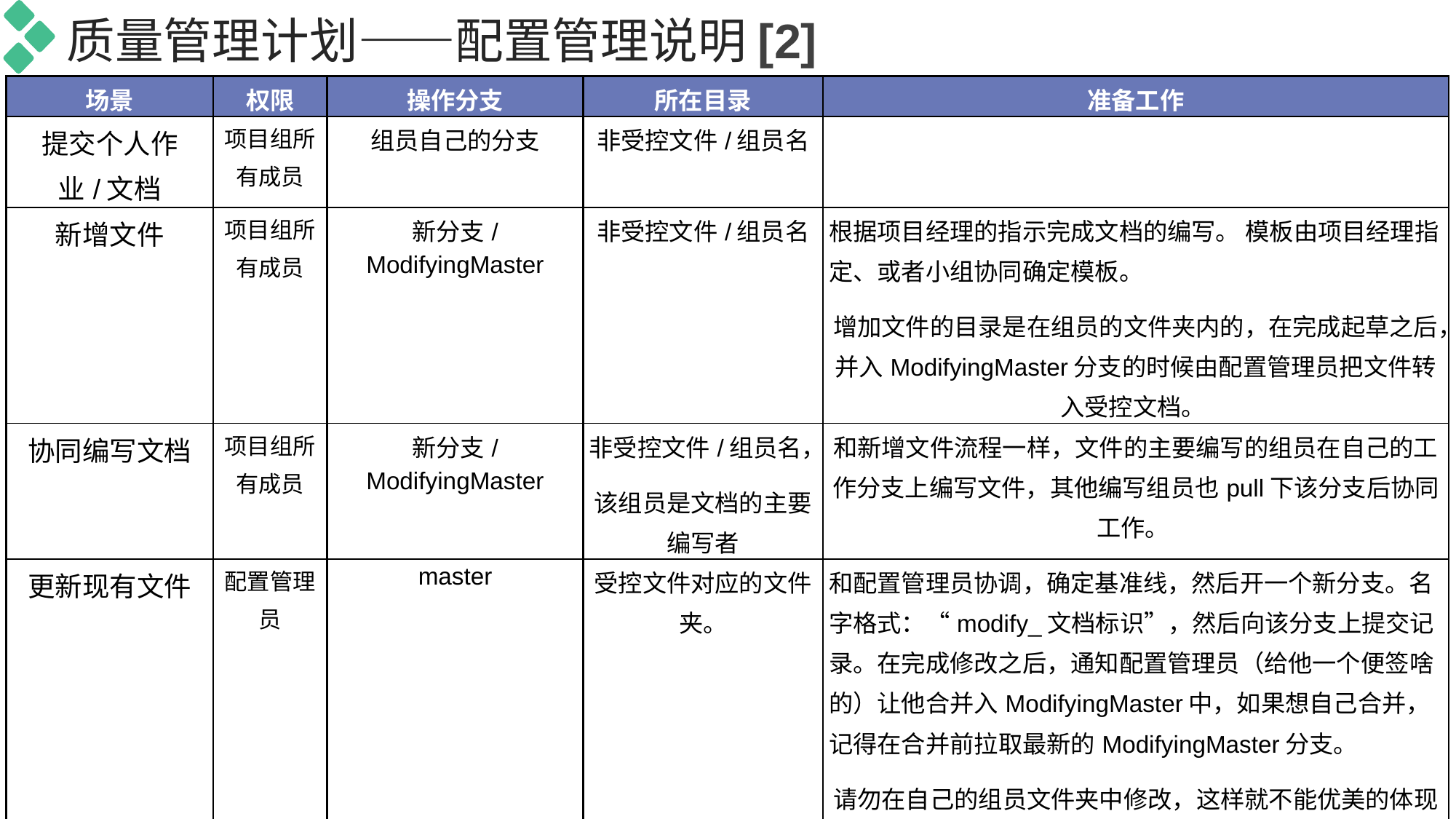

质量管理计划——配置管理说明[2]

| 场景 | 权限 | 操作分支 | 所在目录 | 准备工作 |
| --- | --- | --- | --- | --- |
| 提交个人作业/文档 | 项目组所有成员 | 组员自己的分支 | 非受控文件/组员名 |  |
| 新增文件 | 项目组所有成员 | 新分支/ModifyingMaster | 非受控文件/组员名 | 根据项目经理的指示完成文档的编写。 模板由项目经理指定、或者小组协同确定模板。 增加文件的目录是在组员的文件夹内的，在完成起草之后，并入ModifyingMaster分支的时候由配置管理员把文件转入受控文档。 |
| 协同编写文档 | 项目组所有成员 | 新分支/ModifyingMaster | 非受控文件/组员名， 该组员是文档的主要编写者 | 和新增文件流程一样，文件的主要编写的组员在自己的工作分支上编写文件，其他编写组员也pull下该分支后协同工作。 |
| 更新现有文件 | 配置管理员 | master | 受控文件对应的文件夹。 | 和配置管理员协调，确定基准线，然后开一个新分支。名字格式：“modify\_文档标识”，然后向该分支上提交记录。在完成修改之后，通知配置管理员（给他一个便签啥的）让他合并入ModifyingMaster中，如果想自己合并，记得在合并前拉取最新的ModifyingMaster分支。 请勿在自己的组员文件夹中修改，这样就不能优美的体现出文档改动了。 |
| 提交整合完的文档，里程碑文档 | 配置管理员 | master | 受控文件对应阶段文件夹。 | 在提交前拉取远端的最新master，并以此为基础再提交 |